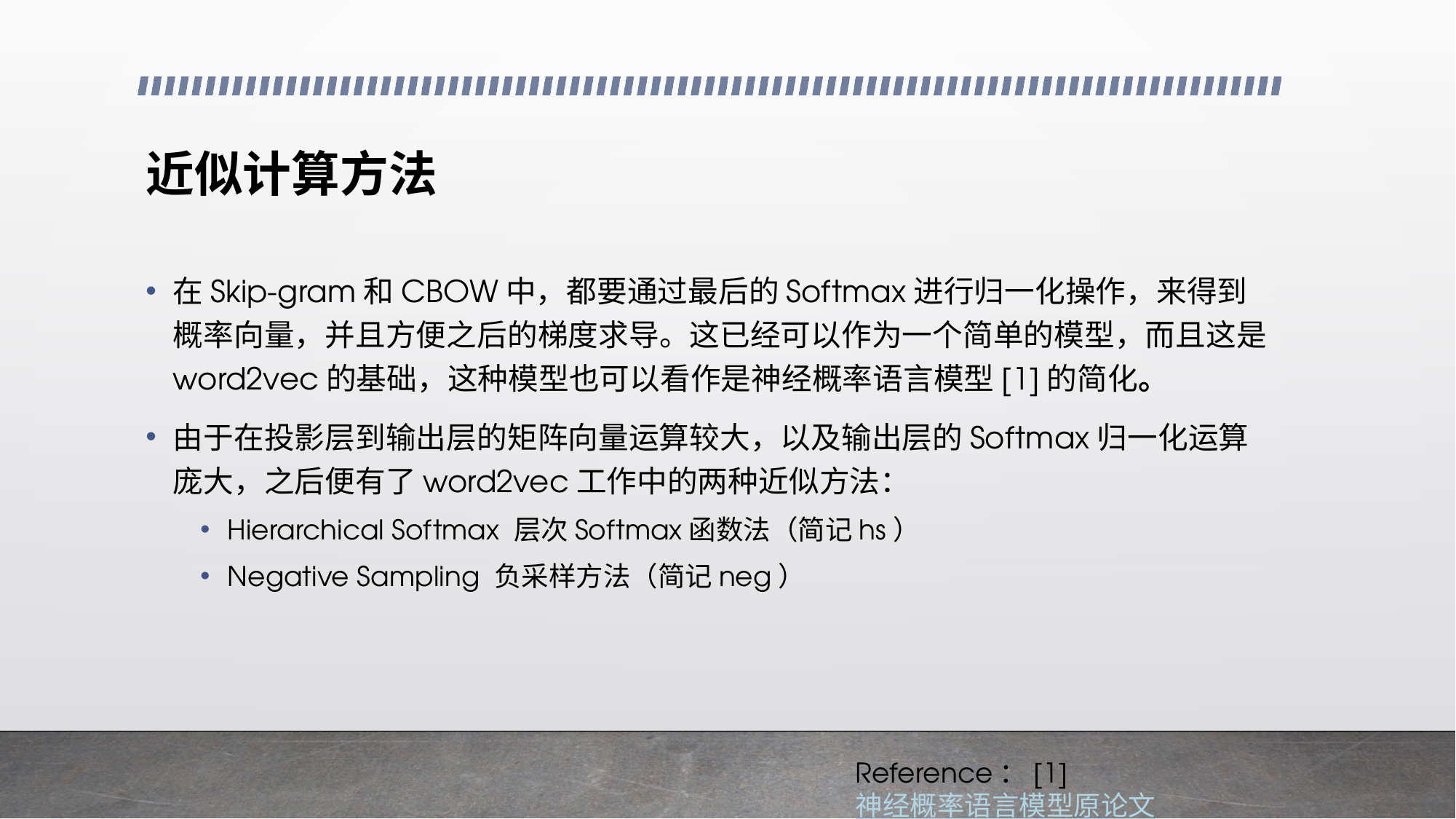

# 近似计算方法
在Skip-gram和CBOW中，都要通过最后的Softmax进行归一化操作，来得到概率向量，并且方便之后的梯度求导。这已经可以作为一个简单的模型，而且这是word2vec的基础，这种模型也可以看作是神经概率语言模型[1]的简化。
由于在投影层到输出层的矩阵向量运算较大，以及输出层的Softmax归一化运算庞大，之后便有了word2vec工作中的两种近似方法：
Hierarchical Softmax 层次Softmax函数法（简记hs）
Negative Sampling 负采样方法（简记neg）

Reference：[1] 神经概率语言模型原论文